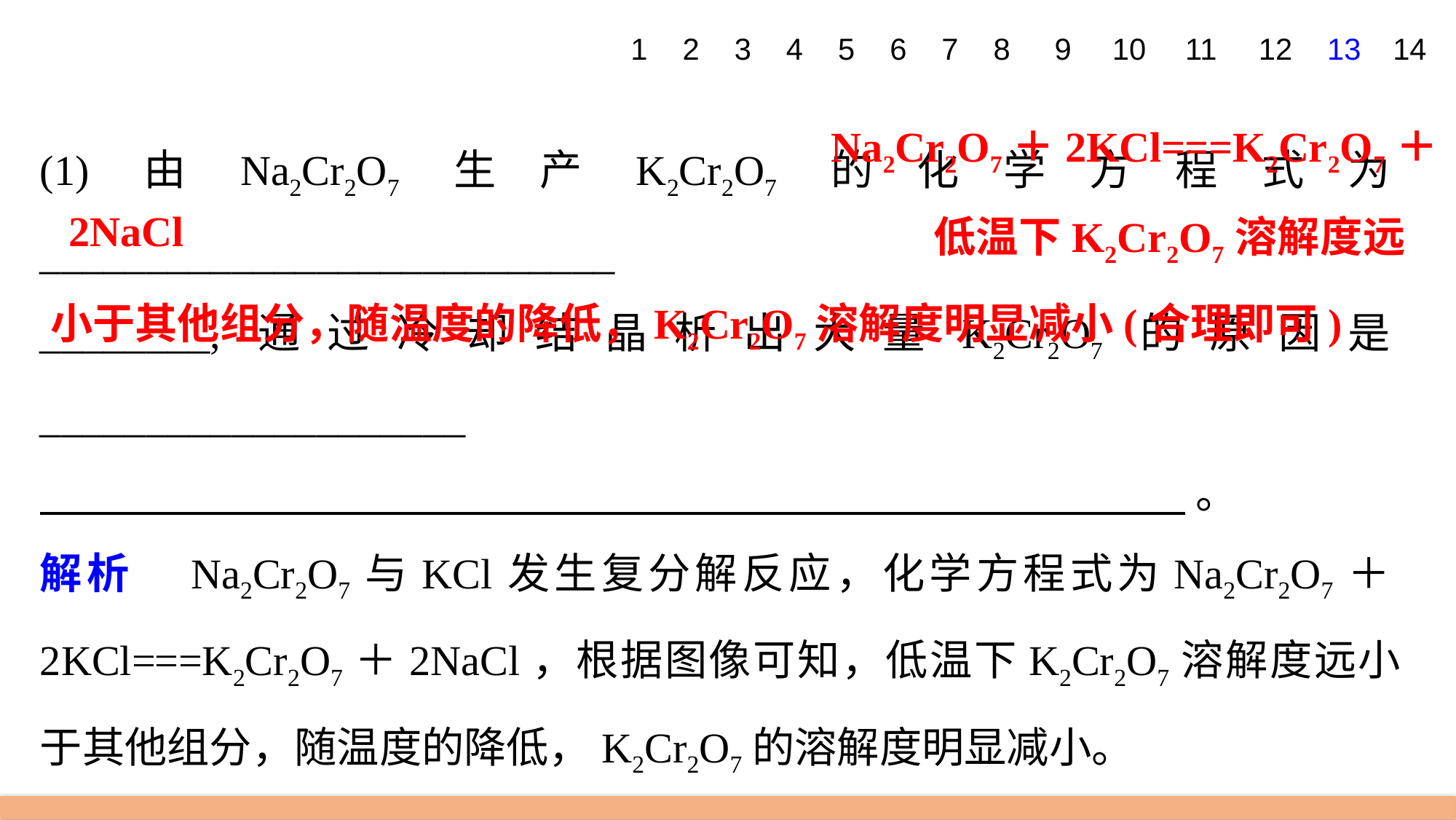

1
2
3
4
5
6
7
8
9
10
11
12
13
14
(1)由Na2Cr2O7生产K2Cr2O7的化学方程式为___________________________
________,通过冷却结晶析出大量K2Cr2O7的原因是____________________
                                                                                                                         。
解析　Na2Cr2O7与KCl发生复分解反应，化学方程式为Na2Cr2O7＋2KCl===K2Cr2O7＋2NaCl，根据图像可知，低温下K2Cr2O7溶解度远小于其他组分，随温度的降低，K2Cr2O7的溶解度明显减小。
Na2Cr2O7＋2KCl===K2Cr2O7＋
                                                                                         低温下K2Cr2O7溶解度远小于其他组分，随温度的降低，K2Cr2O7溶解度明显减小(合理即可)
2NaCl